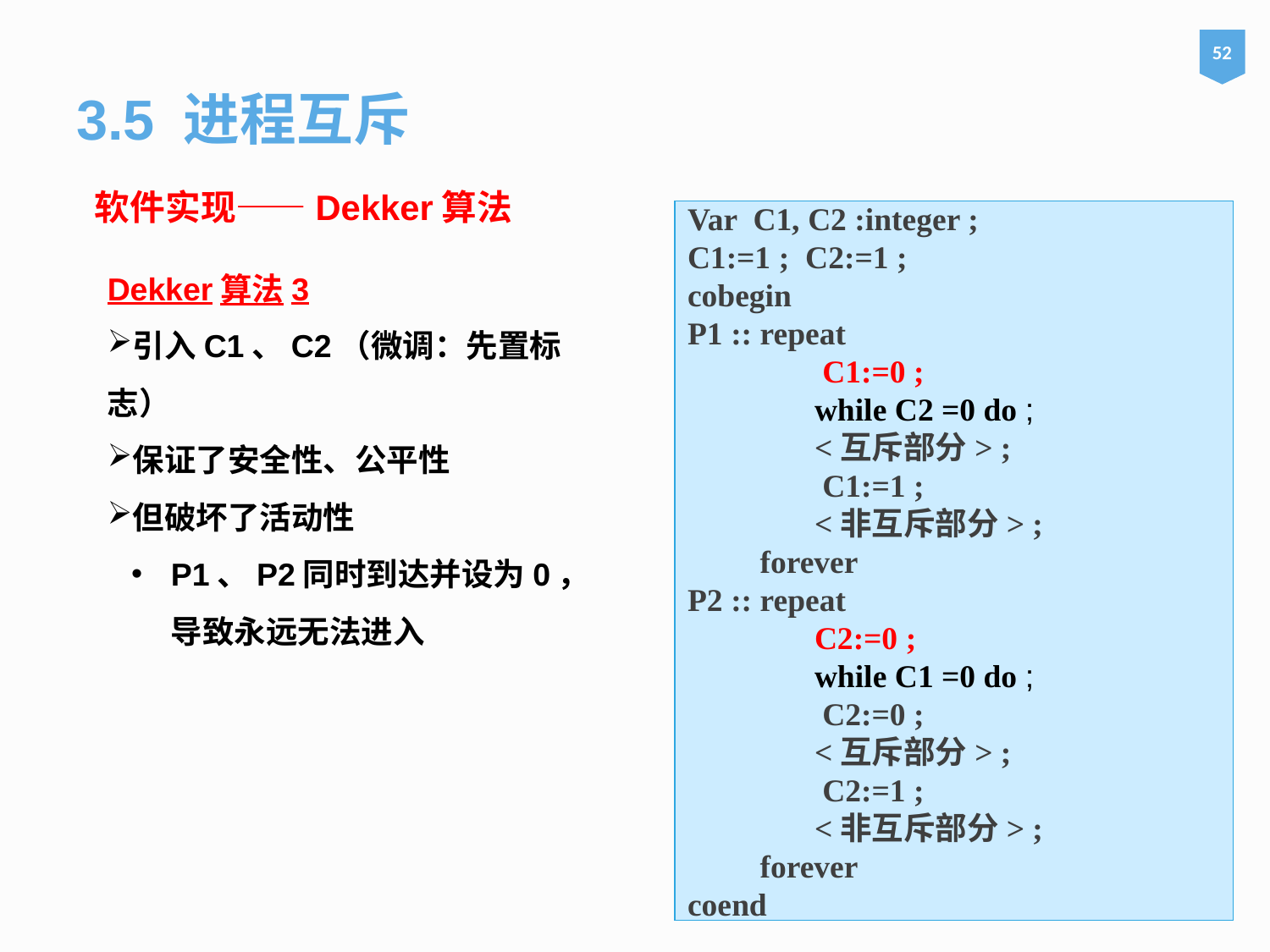

52
3.5 进程互斥
软件实现——Dekker算法

Var  C1, C2 :integer ;
C1:=1 ;  C2:=1 ;
cobegin
P1 :: repeat
	 C1:=0 ;
	while C2 =0 do ;
	<互斥部分> ;
	 C1:=1 ;
	<非互斥部分> ;
         forever
P2 :: repeat
	C2:=0 ;
	while C1 =0 do ;
	 C2:=0 ;
	<互斥部分> ;
	 C2:=1 ;
	<非互斥部分> ;
         forever
coend
Dekker算法3
引入C1、C2（微调：先置标志）
保证了安全性、公平性
但破坏了活动性
P1、P2同时到达并设为0，导致永远无法进入
69